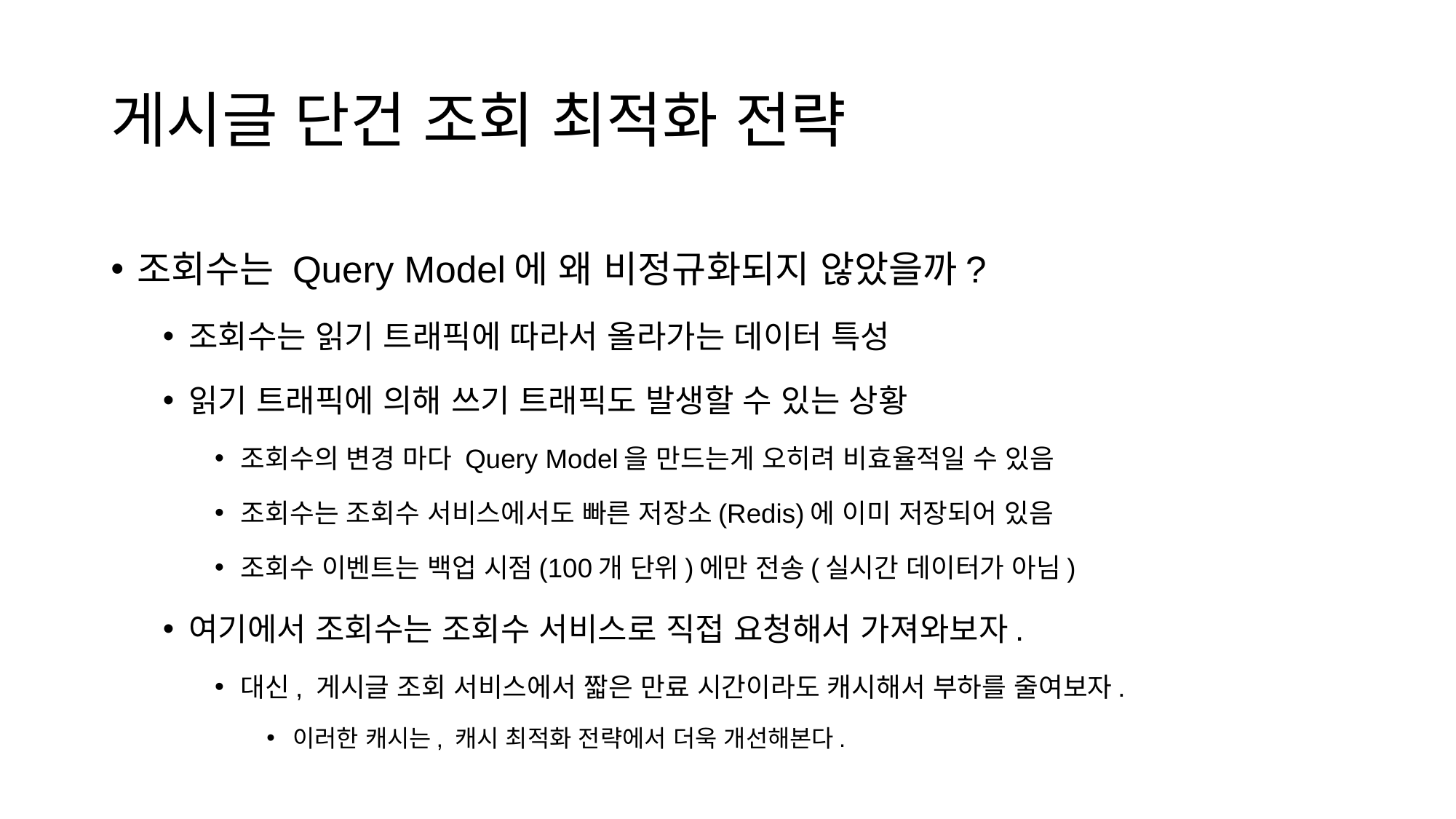

# 게시글 단건 조회 최적화 전략
조회수는 Query Model에 왜 비정규화되지 않았을까?
조회수는 읽기 트래픽에 따라서 올라가는 데이터 특성
읽기 트래픽에 의해 쓰기 트래픽도 발생할 수 있는 상황
조회수의 변경 마다 Query Model을 만드는게 오히려 비효율적일 수 있음
조회수는 조회수 서비스에서도 빠른 저장소(Redis)에 이미 저장되어 있음
조회수 이벤트는 백업 시점(100개 단위)에만 전송(실시간 데이터가 아님)
여기에서 조회수는 조회수 서비스로 직접 요청해서 가져와보자.
대신, 게시글 조회 서비스에서 짧은 만료 시간이라도 캐시해서 부하를 줄여보자.
이러한 캐시는, 캐시 최적화 전략에서 더욱 개선해본다.